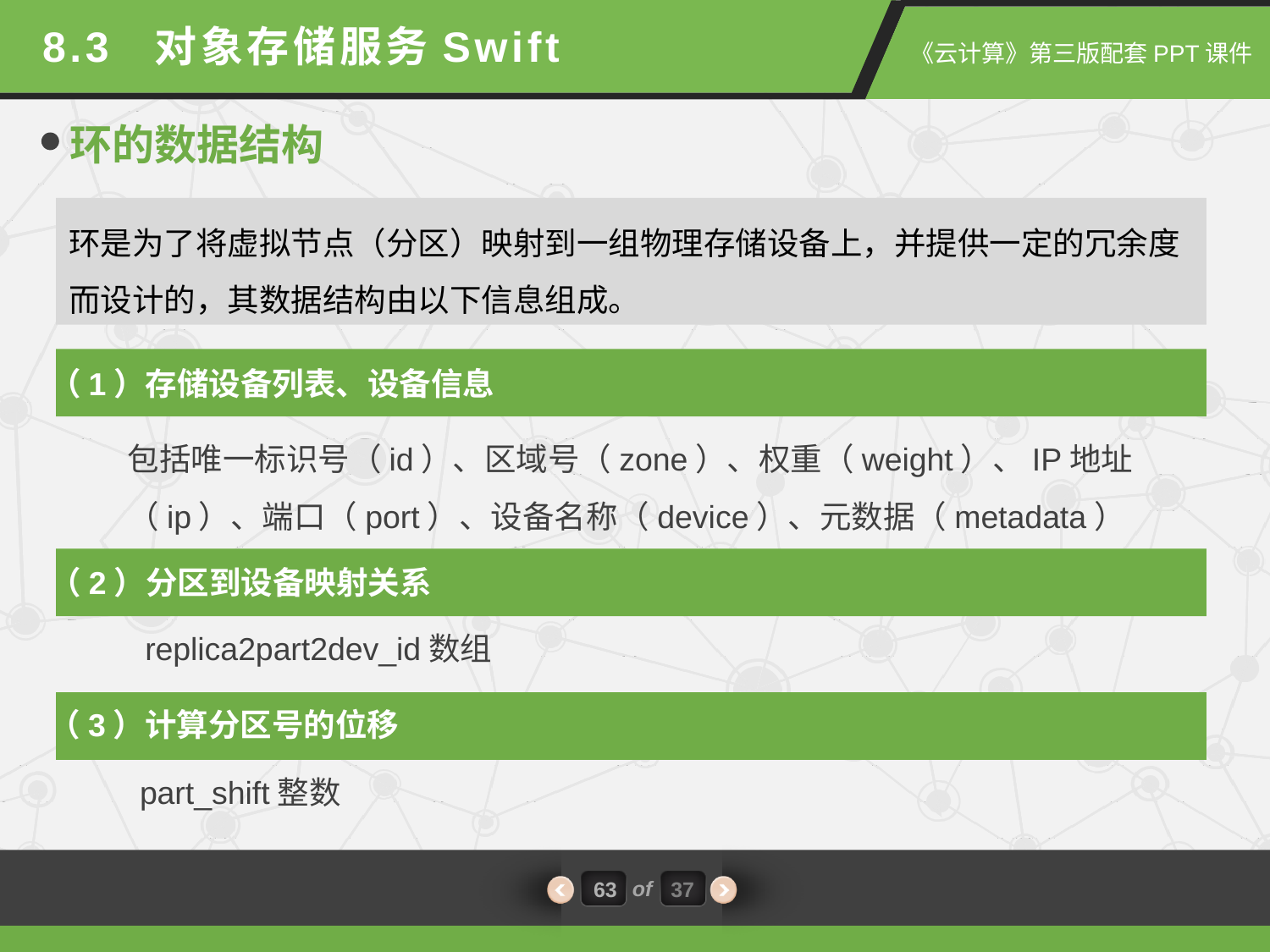

8.3  对象存储服务Swift
环的数据结构

环是为了将虚拟节点（分区）映射到一组物理存储设备上，并提供一定的冗余度而设计的，其数据结构由以下信息组成。

（1）存储设备列表、设备信息
包括唯一标识号（id）、区域号（zone）、权重（weight）、IP地址（ip）、端口（port）、设备名称（device）、元数据（metadata）

（2）分区到设备映射关系
replica2part2dev_id数组

（3）计算分区号的位移
part_shift整数
63